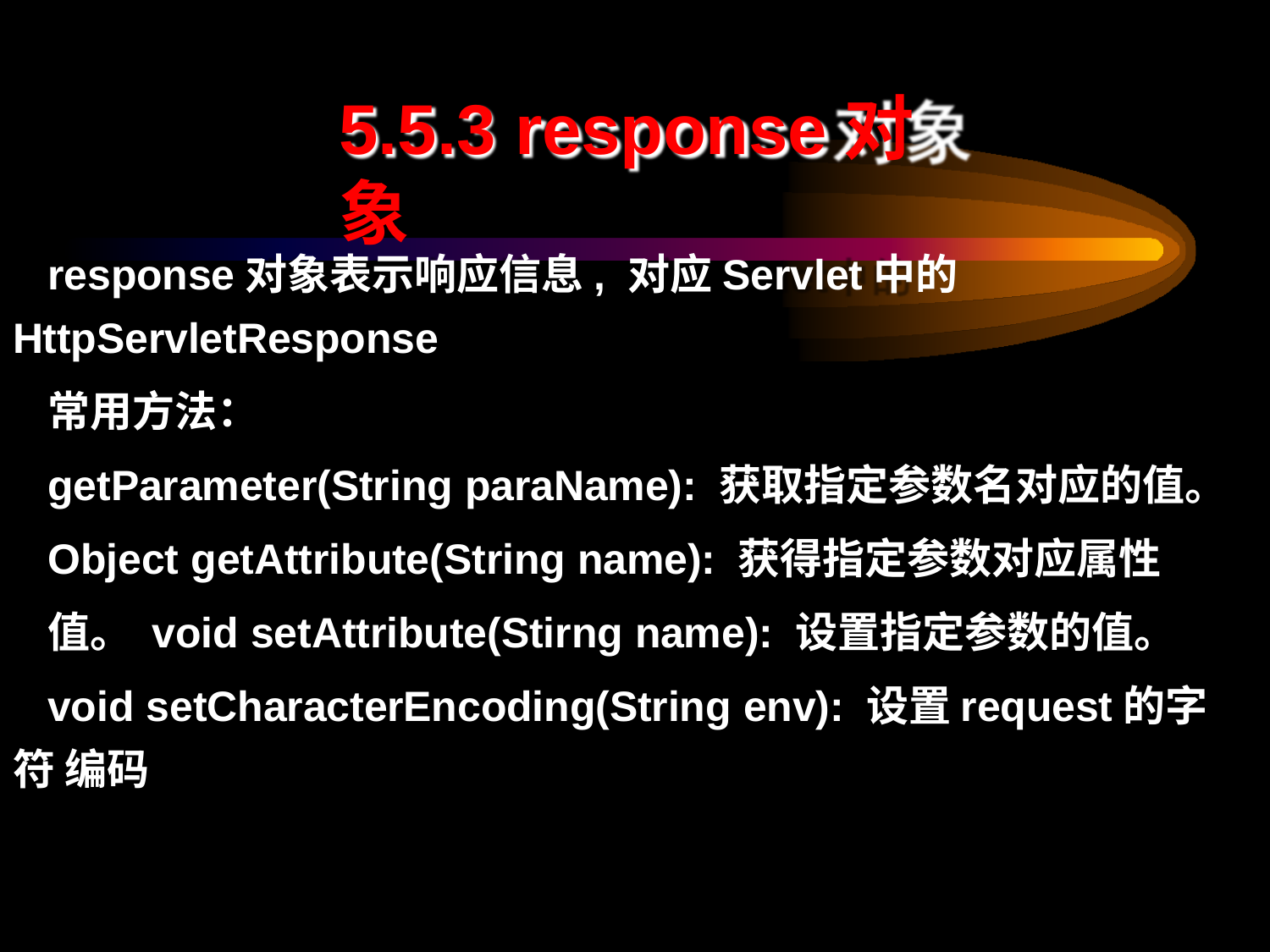

# 5.5.3 response对象

response对象表示响应信息, 对应Servlet中的
HttpServletResponse
常用方法：
getParameter(String paraName): 获取指定参数名对应的值。 Object getAttribute(String name): 获得指定参数对应属性值。 void setAttribute(Stirng name): 设置指定参数的值。
void setCharacterEncoding(String env): 设置request的字符 编码